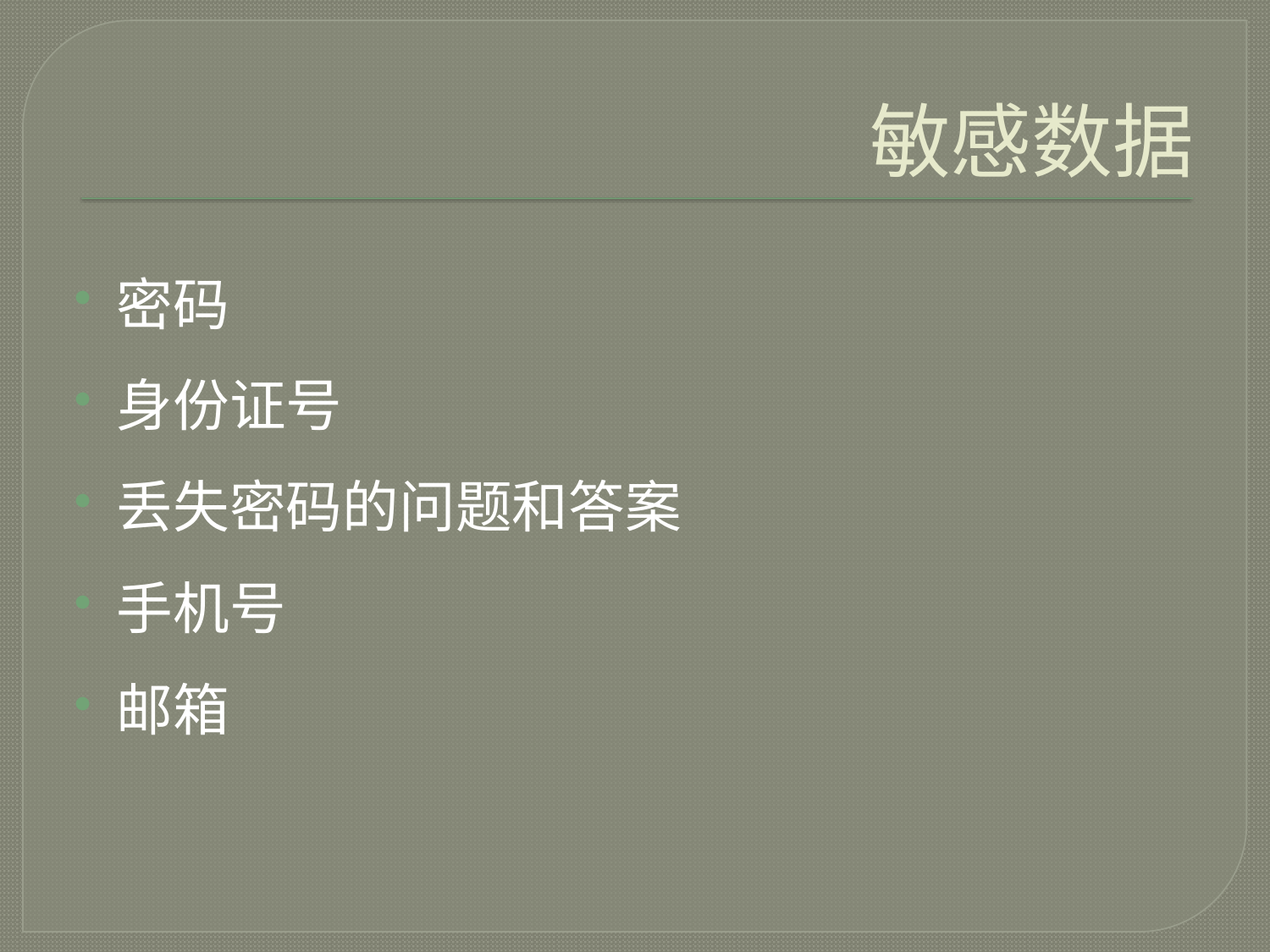

# 敏感数据
密码
身份证号
丢失密码的问题和答案
手机号
邮箱